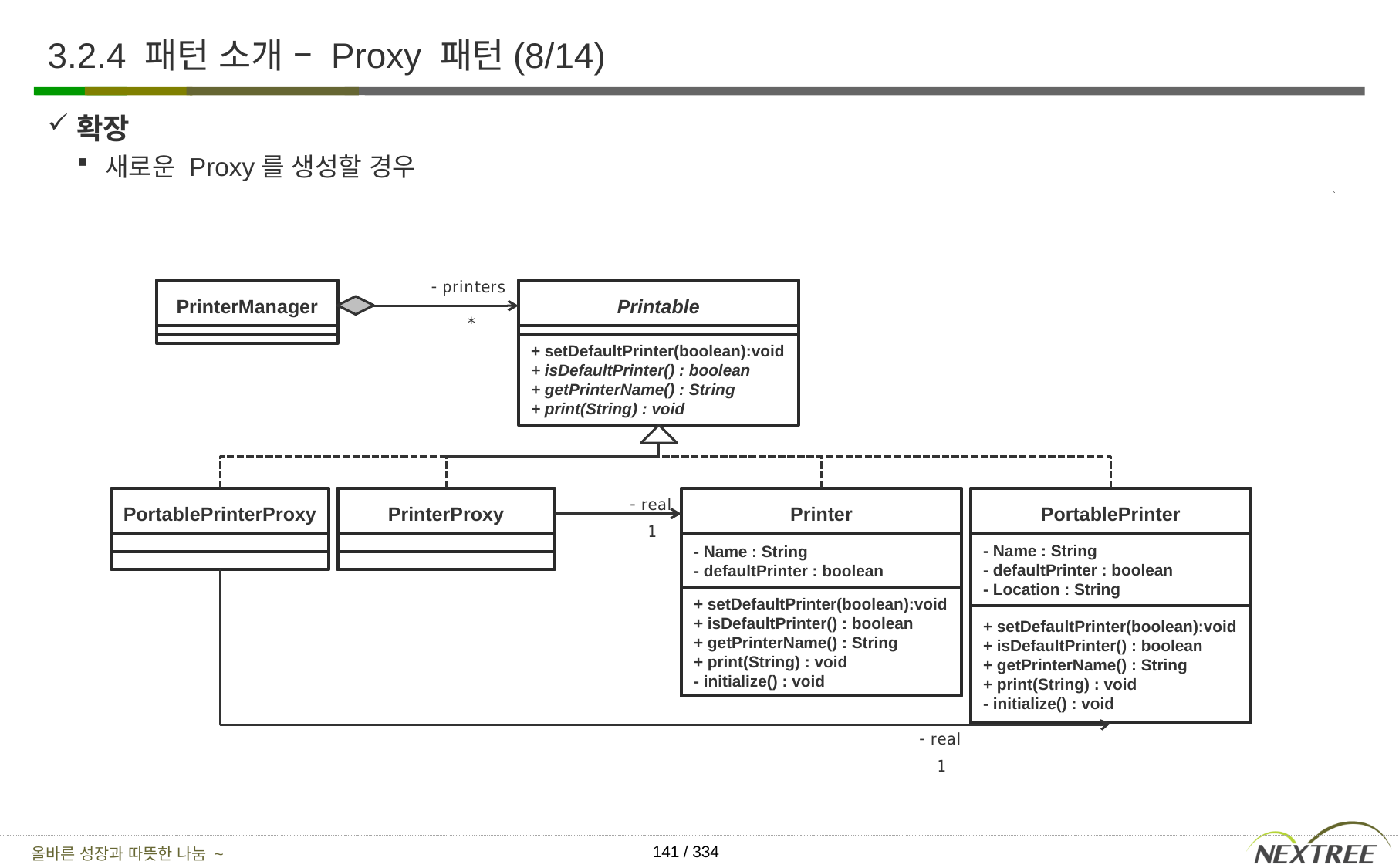

# 3.2.4 패턴 소개 – Proxy 패턴(8/14)
확장
새로운 Proxy를 생성할 경우
- printers
PrinterManager
Printable

*

+ setDefaultPrinter(boolean):void
+ isDefaultPrinter() : boolean
+ getPrinterName() : String
+ print(String) : void

PortablePrinterProxy
PrinterProxy
- real
Printer
PortablePrinter
1

- Name : String
- defaultPrinter : boolean
- Name : String
- defaultPrinter : boolean
- Location : String

+ setDefaultPrinter(boolean):void
+ isDefaultPrinter() : boolean
+ getPrinterName() : String
+ print(String) : void
- initialize() : void
+ setDefaultPrinter(boolean):void
+ isDefaultPrinter() : boolean
+ getPrinterName() : String
+ print(String) : void
- initialize() : void
- real
1